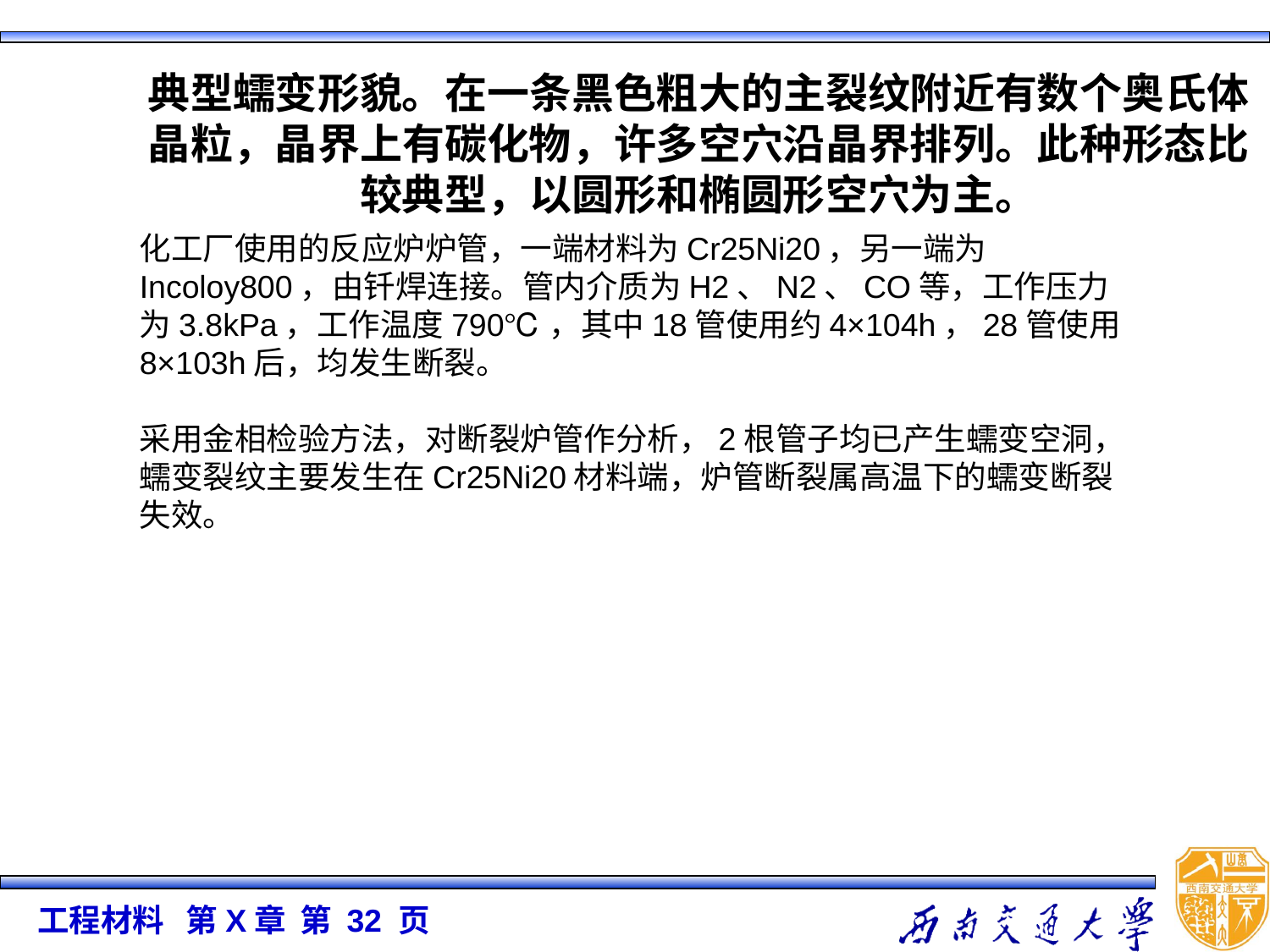

# 典型蠕变形貌。在一条黑色粗大的主裂纹附近有数个奥氏体晶粒，晶界上有碳化物，许多空穴沿晶界排列。此种形态比较典型，以圆形和椭圆形空穴为主。

化工厂使用的反应炉炉管，一端材料为Cr25Ni20，另一端为Incoloy800，由钎焊连接。管内介质为H2、N2、CO等，工作压力为3.8kPa，工作温度790℃，其中18管使用约4×104h，28管使用8×103h后，均发生断裂。

采用金相检验方法，对断裂炉管作分析，2根管子均已产生蠕变空洞，蠕变裂纹主要发生在Cr25Ni20材料端，炉管断裂属高温下的蠕变断裂失效。